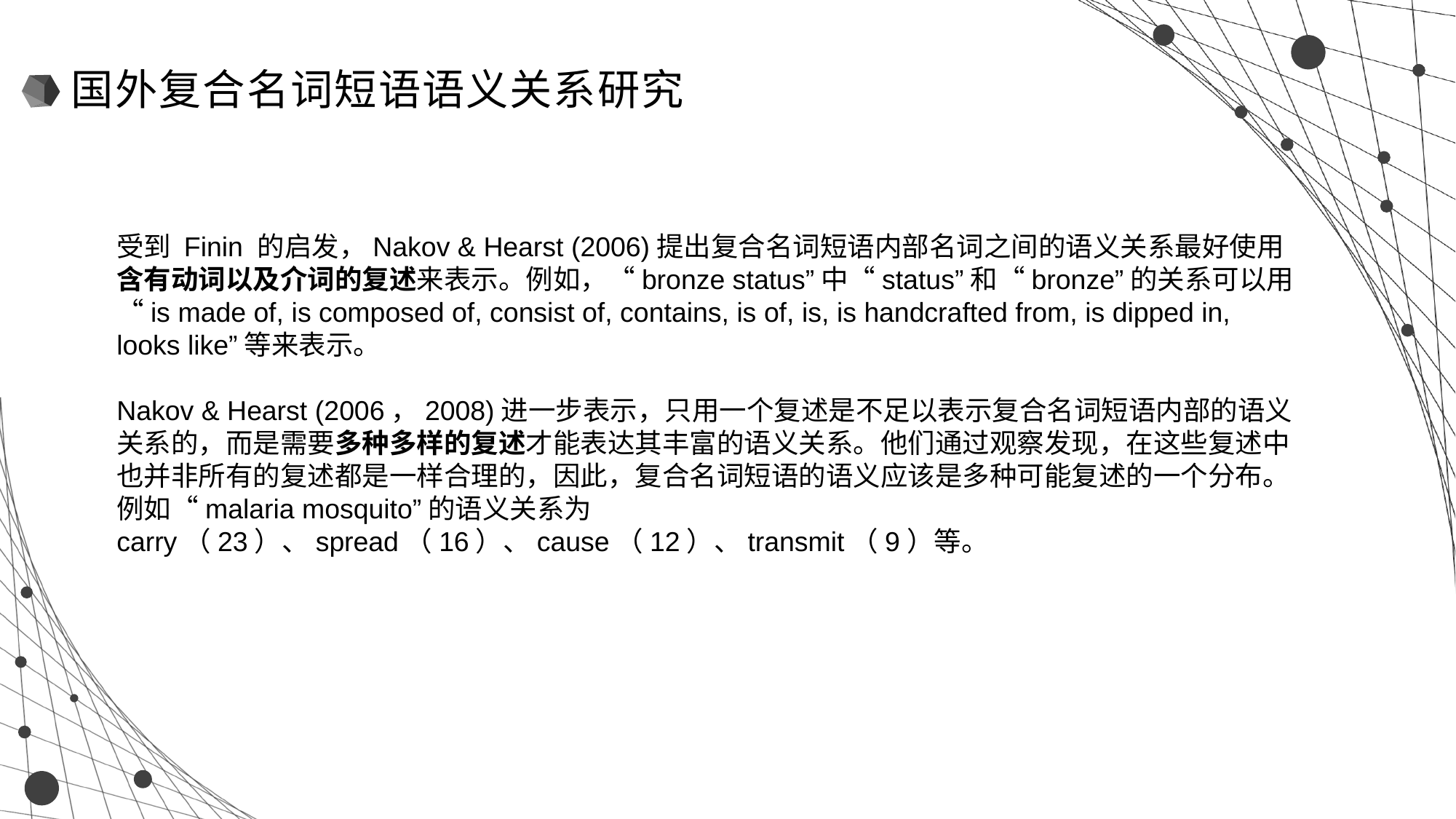

国外复合名词短语语义关系研究

受到 Finin 的启发，Nakov & Hearst (2006)提出复合名词短语内部名词之间的语义关系最好使用含有动词以及介词的复述来表示。例如，“bronze status”中“status”和“bronze”的关系可以用“is made of, is composed of, consist of, contains, is of, is, is handcrafted from, is dipped in, looks like”等来表示。

Nakov & Hearst (2006，2008)进一步表示，只用一个复述是不足以表示复合名词短语内部的语义关系的，而是需要多种多样的复述才能表达其丰富的语义关系。他们通过观察发现，在这些复述中也并非所有的复述都是一样合理的，因此，复合名词短语的语义应该是多种可能复述的一个分布。例如“malaria mosquito”的语义关系为 carry（23）、spread（16）、cause（12）、transmit（9）等。